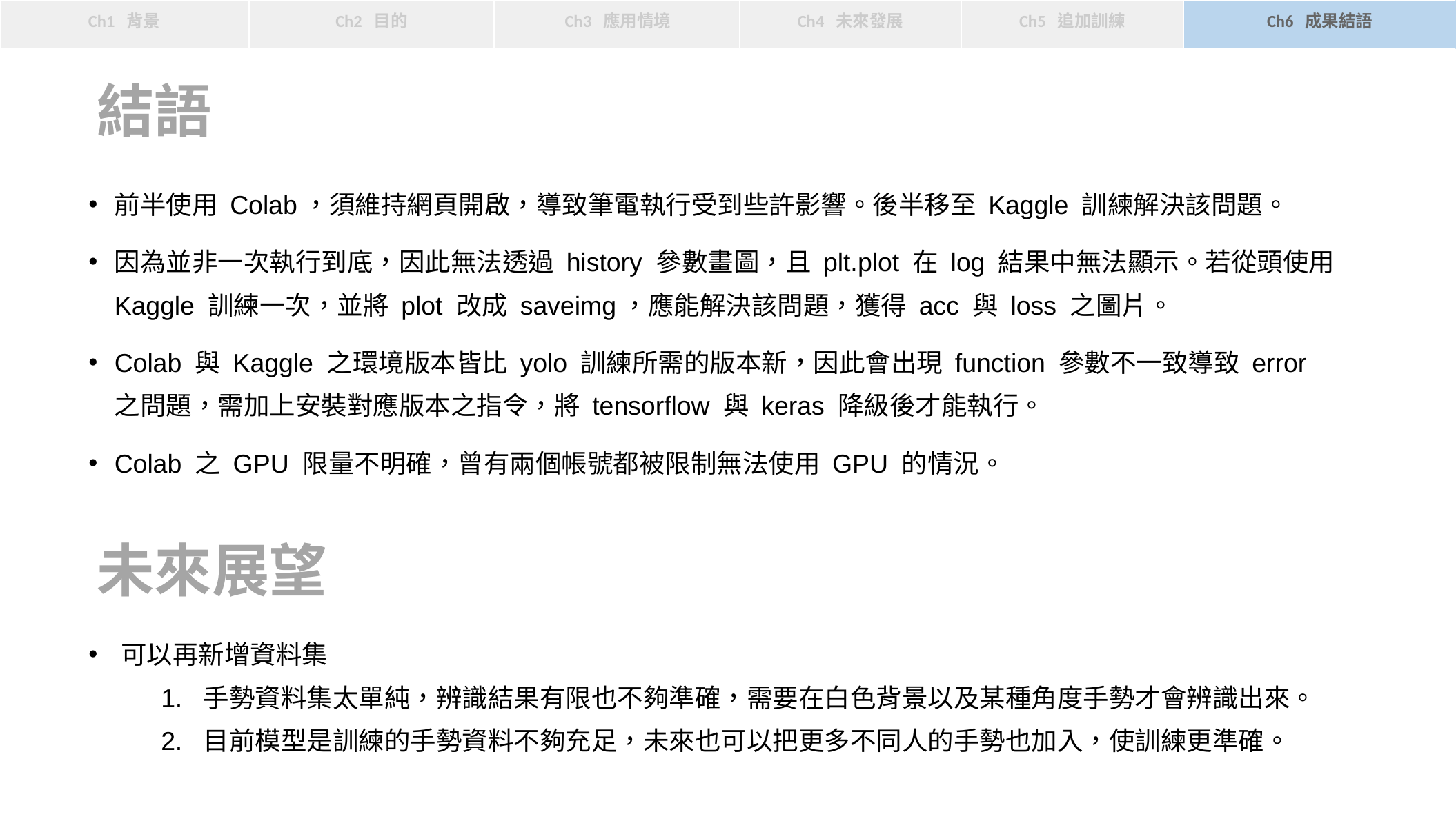

Ch5  追加訓練
Ch6  成果結語

Ch3  應用情境
Ch1  背景
Ch2  目的
Ch4  未來發展
結語
前半使用 Colab，須維持網頁開啟，導致筆電執行受到些許影響。後半移至 Kaggle 訓練解決該問題。
因為並非一次執行到底，因此無法透過 history 參數畫圖，且 plt.plot 在 log 結果中無法顯示。若從頭使用 Kaggle 訓練一次，並將 plot 改成 saveimg，應能解決該問題，獲得 acc 與 loss 之圖片。
Colab 與 Kaggle 之環境版本皆比 yolo 訓練所需的版本新，因此會出現 function 參數不一致導致 error 之問題，需加上安裝對應版本之指令，將 tensorflow 與 keras 降級後才能執行。
Colab 之 GPU 限量不明確，曾有兩個帳號都被限制無法使用 GPU 的情況。

未來展望
可以再新增資料集
1.  手勢資料集太單純，辨識結果有限也不夠準確，需要在白色背景以及某種角度手勢才會辨識出來。
2.  目前模型是訓練的手勢資料不夠充足，未來也可以把更多不同人的手勢也加入，使訓練更準確。